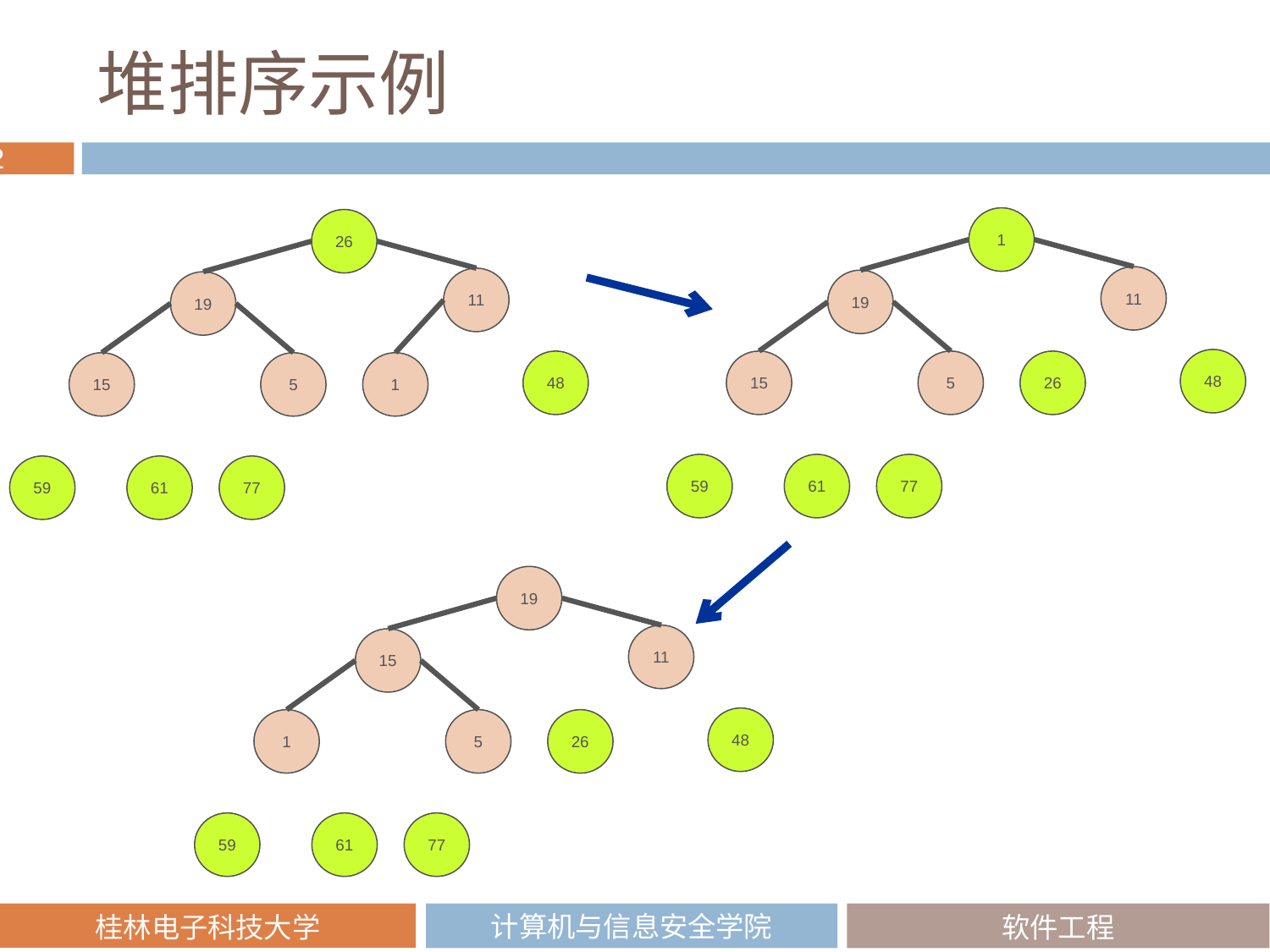

# 堆排序示例
1
26
11
11
19
19
48
48
15
26
5
15
1
5
59
61
77
59
61
77
19
11
15
48
1
26
5
59
61
77